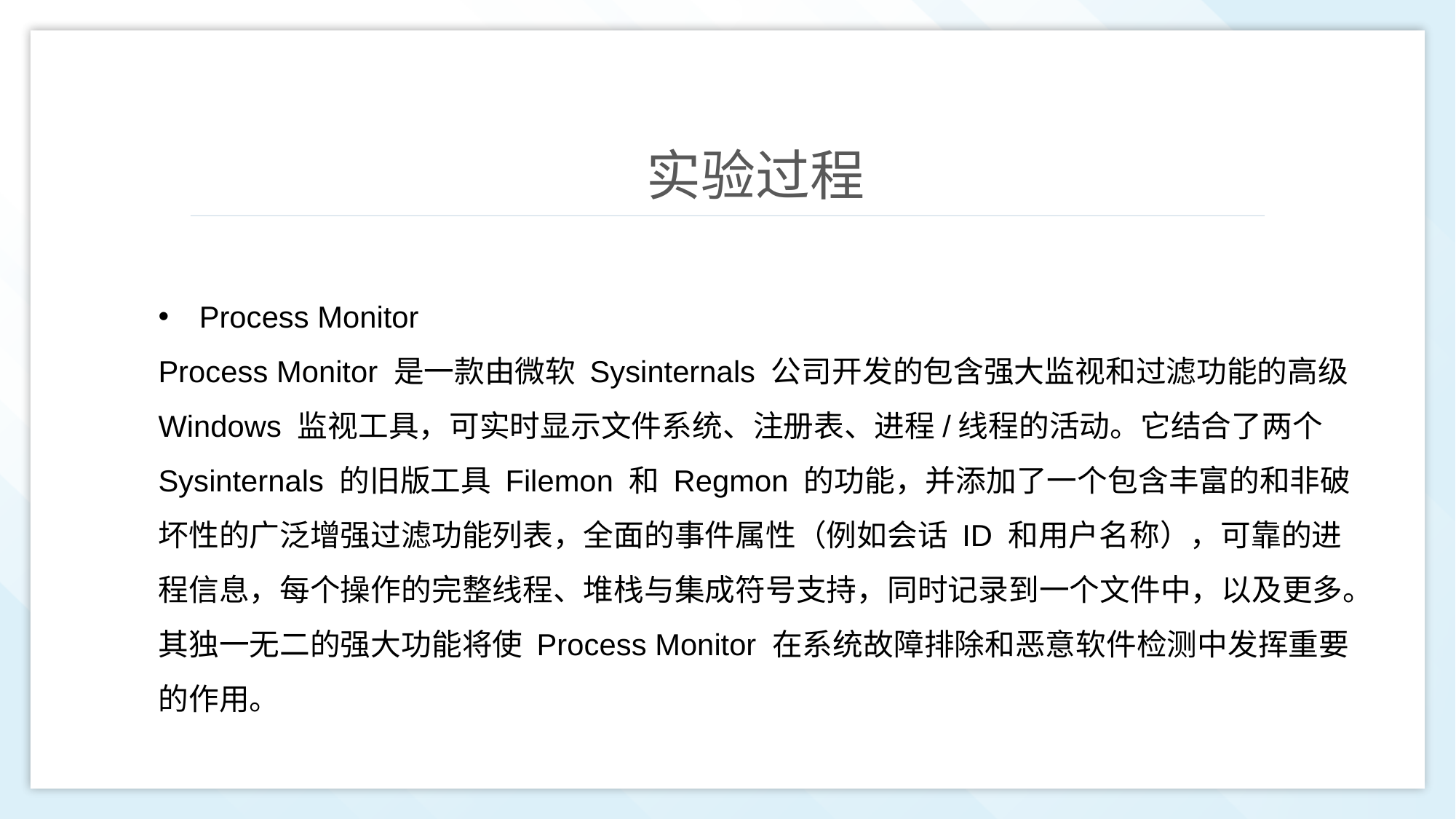

实验过程
Process Monitor
Process Monitor 是一款由微软 Sysinternals 公司开发的包含强大监视和过滤功能的高级 Windows 监视工具，可实时显示文件系统、注册表、进程/线程的活动。它结合了两个 Sysinternals 的旧版工具 Filemon 和 Regmon 的功能，并添加了一个包含丰富的和非破坏性的广泛增强过滤功能列表，全面的事件属性（例如会话 ID 和用户名称），可靠的进程信息，每个操作的完整线程、堆栈与集成符号支持，同时记录到一个文件中，以及更多。其独一无二的强大功能将使 Process Monitor 在系统故障排除和恶意软件检测中发挥重要的作用。